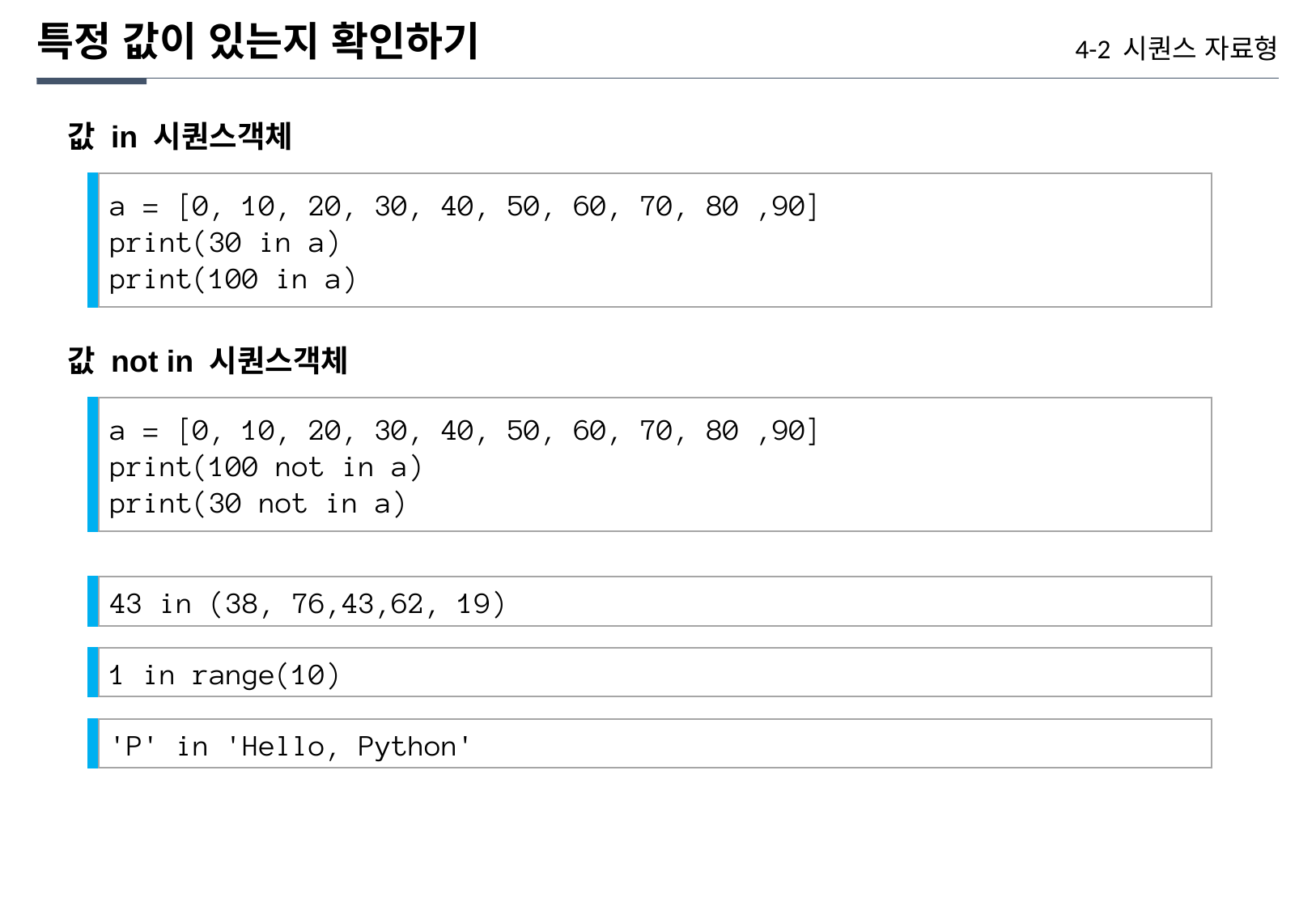

특정 값이 있는지 확인하기
4-2 시퀀스 자료형
값 in 시퀀스객체

a = [0, 10, 20, 30, 40, 50, 60, 70, 80 ,90]
print(30 in a)
print(100 in a)
값 not in 시퀀스객체

a = [0, 10, 20, 30, 40, 50, 60, 70, 80 ,90]
print(100 not in a)
print(30 not in a)

43 in (38, 76,43,62, 19)

1 in range(10)

'P' in 'Hello, Python'